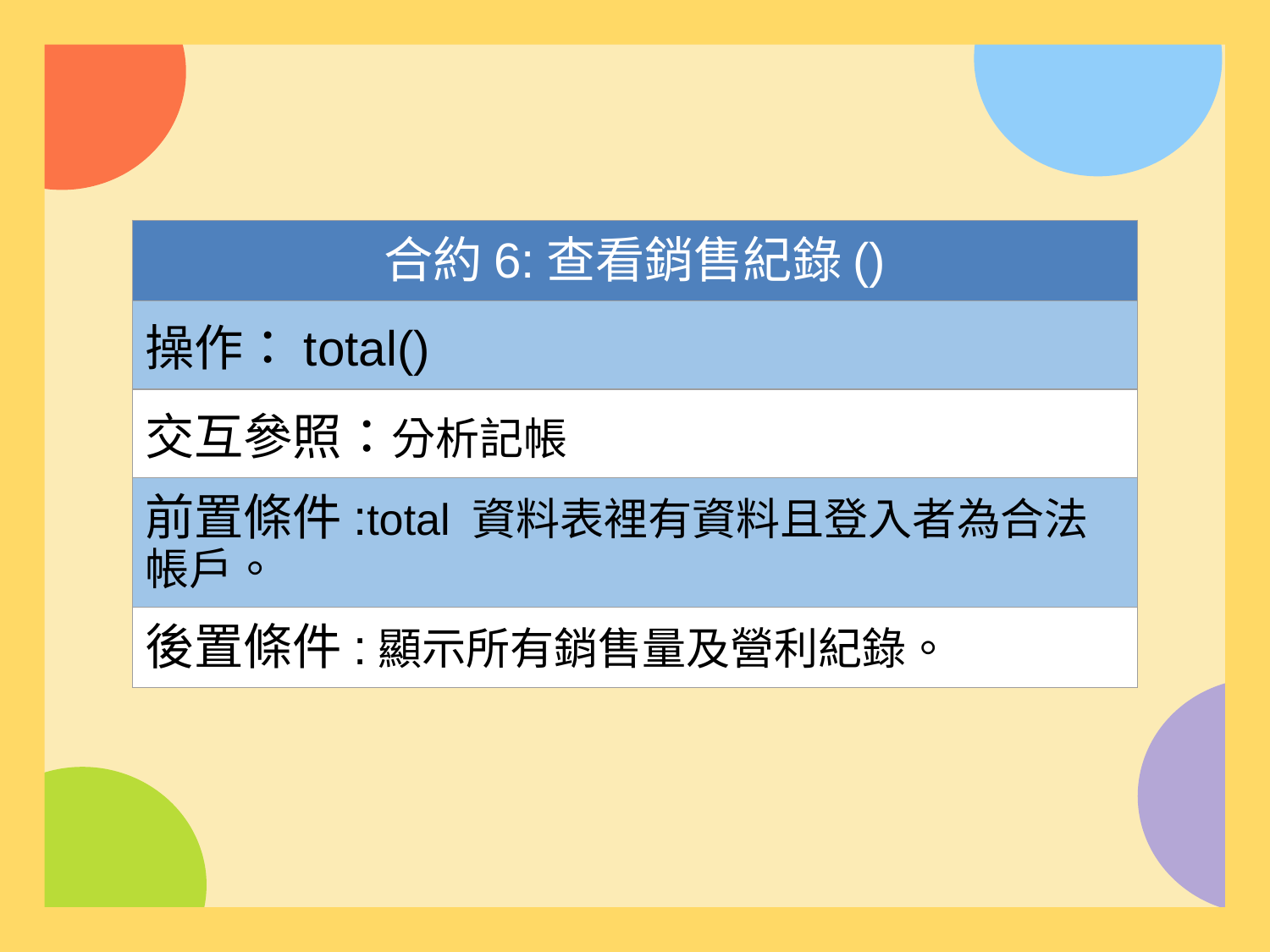

| 合約6:查看銷售紀錄() |
| --- |
| 操作：total() |
| 交互參照：分析記帳 |
| 前置條件:total 資料表裡有資料且登入者為合法帳戶。 |
| 後置條件:顯示所有銷售量及營利紀錄。 |